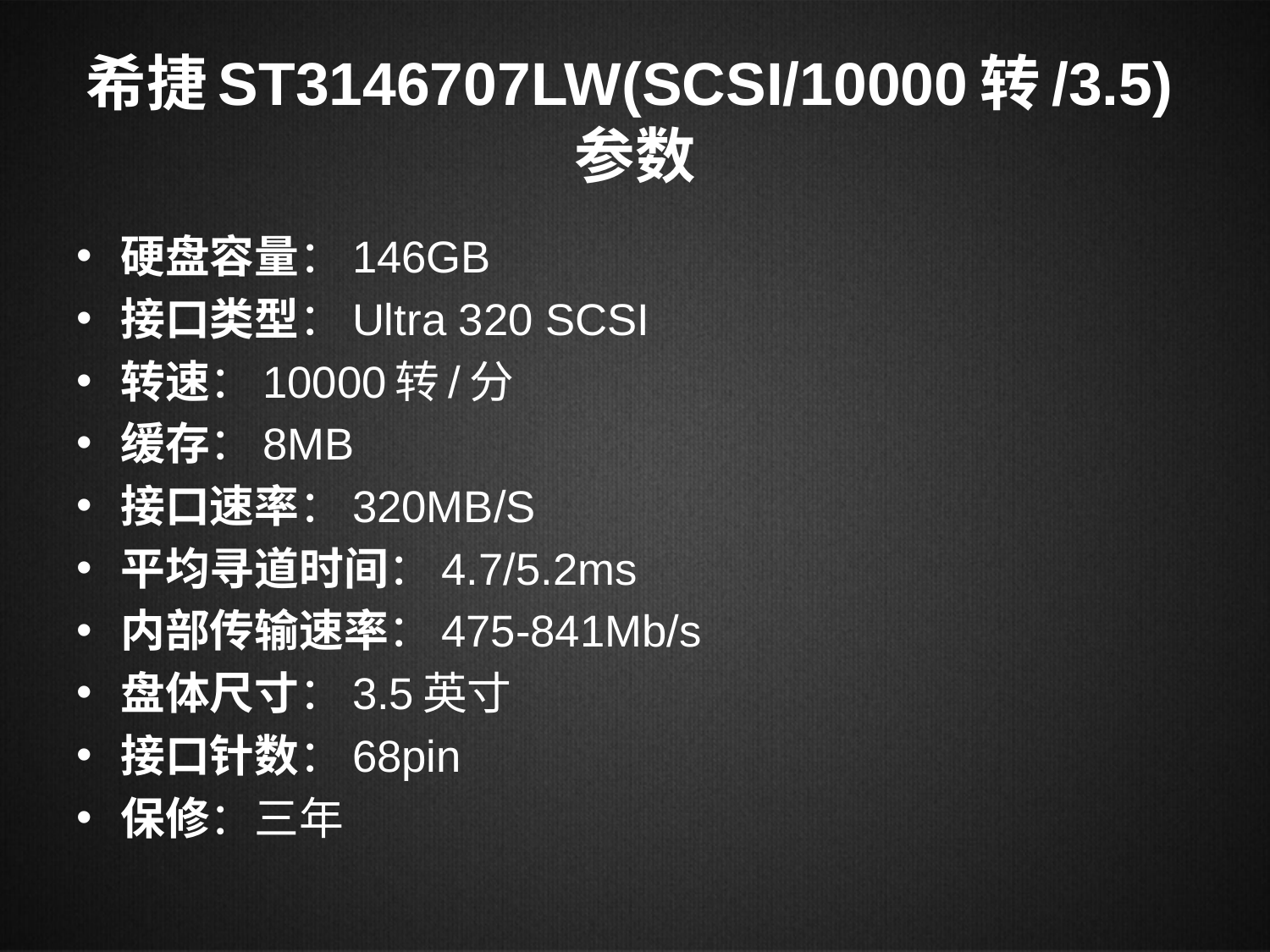

# 希捷ST3146707LW(SCSI/10000转/3.5)参数
硬盘容量：146GB
接口类型：Ultra 320 SCSI
转速：10000转/分
缓存：8MB
接口速率：320MB/S
平均寻道时间：4.7/5.2ms
内部传输速率：475-841Mb/s
盘体尺寸：3.5英寸
接口针数：68pin
保修：三年